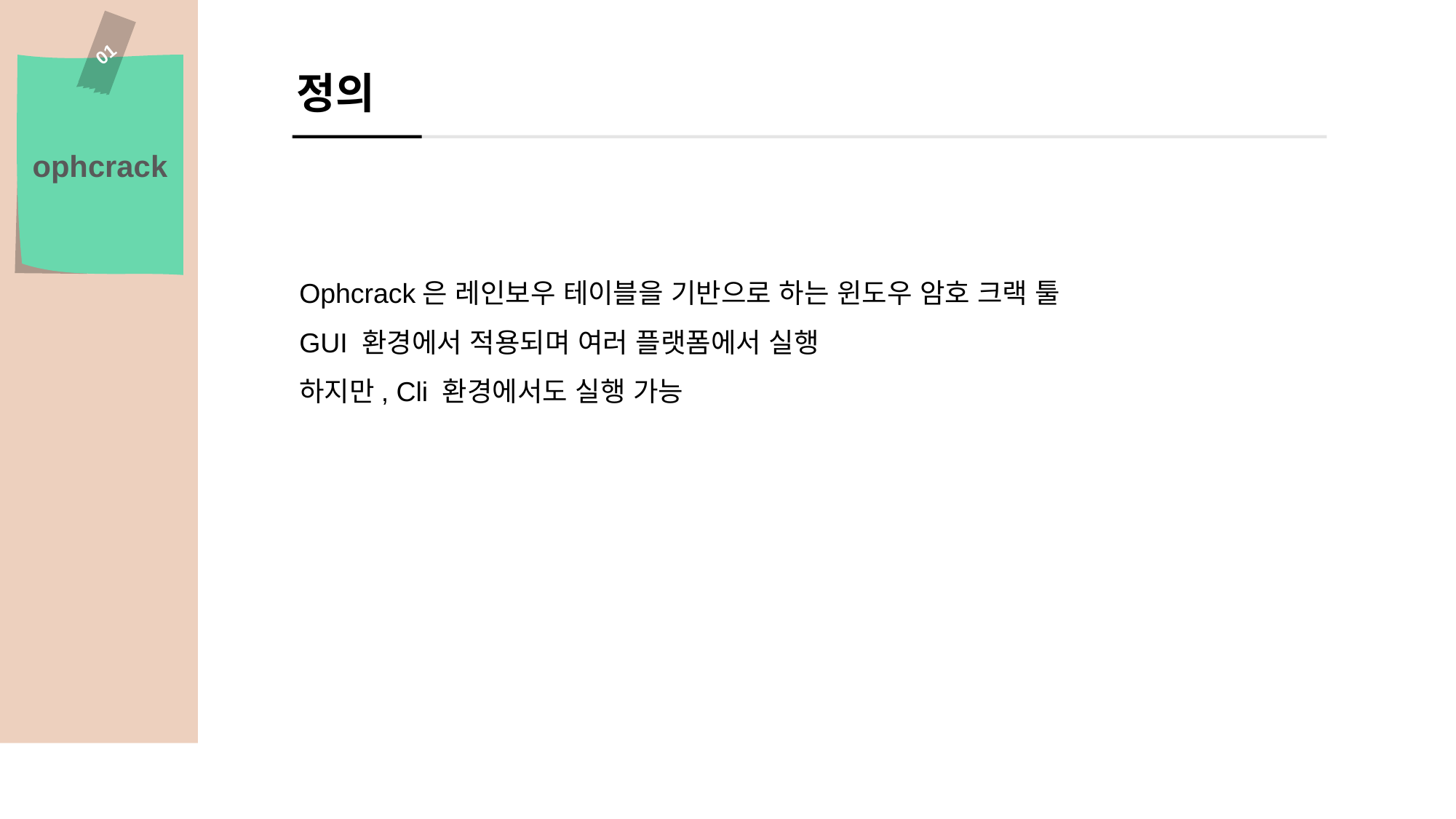

01
정의
ophcrack

Ophcrack은 레인보우 테이블을 기반으로 하는 윈도우 암호 크랙 툴
GUI 환경에서 적용되며 여러 플랫폼에서 실행
하지만, Cli 환경에서도 실행 가능